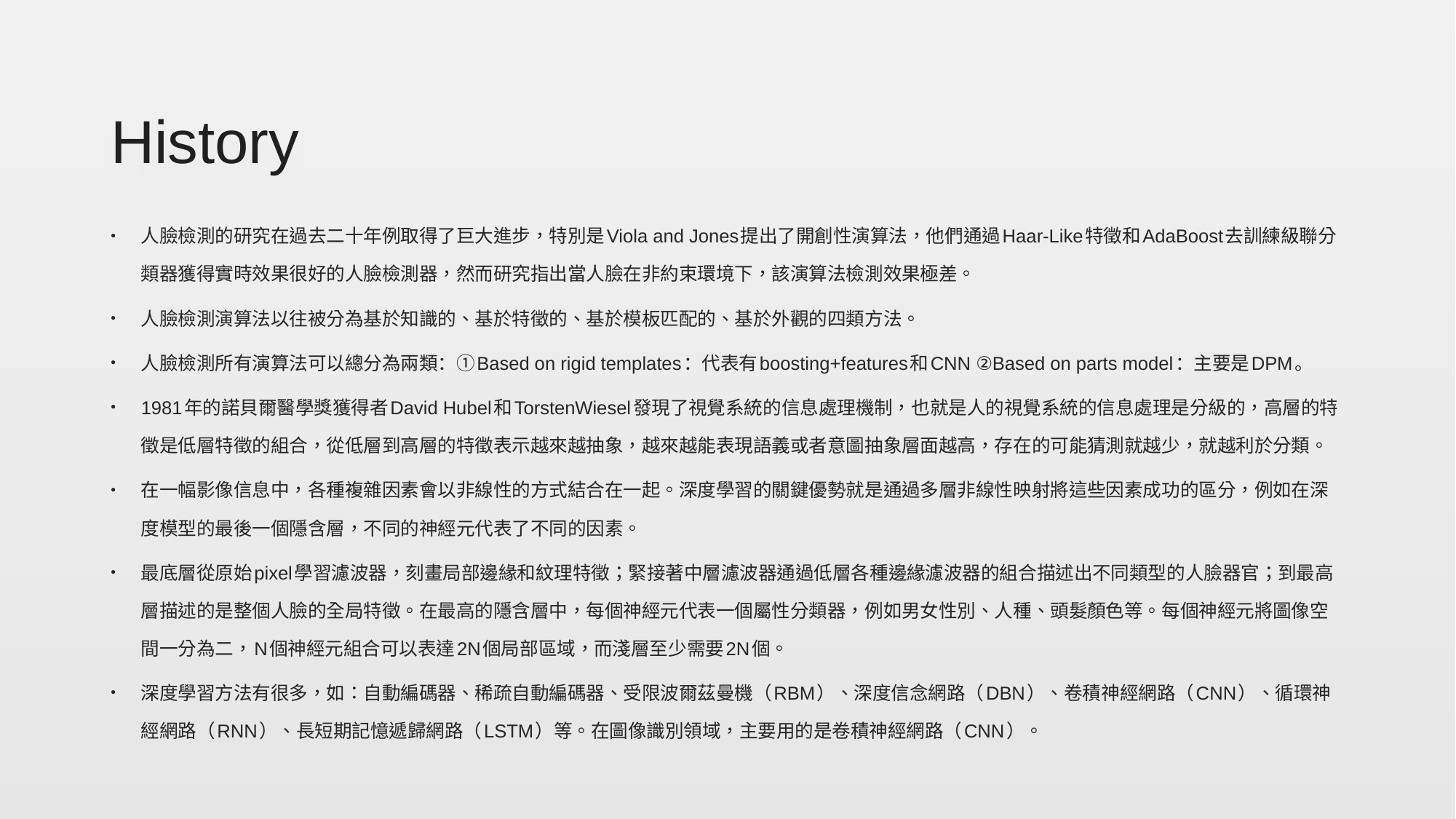

# History
人臉檢測的研究在過去二十年例取得了巨大進步，特別是Viola and Jones提出了開創性演算法，他們通過Haar-Like特徵和AdaBoost去訓練級聯分類器獲得實時效果很好的人臉檢測器，然而研究指出當人臉在非約束環境下，該演算法檢測效果極差。
人臉檢測演算法以往被分為基於知識的、基於特徵的、基於模板匹配的、基於外觀的四類方法。
人臉檢測所有演算法可以總分為兩類：①Based on rigid templates：代表有boosting+features和CNN ②Based on parts model：主要是DPM。
1981年的諾貝爾醫學獎獲得者David Hubel和TorstenWiesel發現了視覺系統的信息處理機制，也就是人的視覺系統的信息處理是分級的，高層的特徵是低層特徵的組合，從低層到高層的特徵表示越來越抽象，越來越能表現語義或者意圖抽象層面越高，存在的可能猜測就越少，就越利於分類。
在一幅影像信息中，各種複雜因素會以非線性的方式結合在一起。深度學習的關鍵優勢就是通過多層非線性映射將這些因素成功的區分，例如在深度模型的最後一個隱含層，不同的神經元代表了不同的因素。
最底層從原始pixel學習濾波器，刻畫局部邊緣和紋理特徵；緊接著中層濾波器通過低層各種邊緣濾波器的組合描述出不同類型的人臉器官；到最高層描述的是整個人臉的全局特徵。在最高的隱含層中，每個神經元代表一個屬性分類器，例如男女性別、人種、頭髮顏色等。每個神經元將圖像空間一分為二，N個神經元組合可以表達2N個局部區域，而淺層至少需要2N個。
深度學習方法有很多，如：自動編碼器、稀疏自動編碼器、受限波爾茲曼機（RBM）、深度信念網路（DBN）、卷積神經網路（CNN）、循環神經網路（RNN）、長短期記憶遞歸網路（LSTM）等。在圖像識別領域，主要用的是卷積神經網路（CNN）。